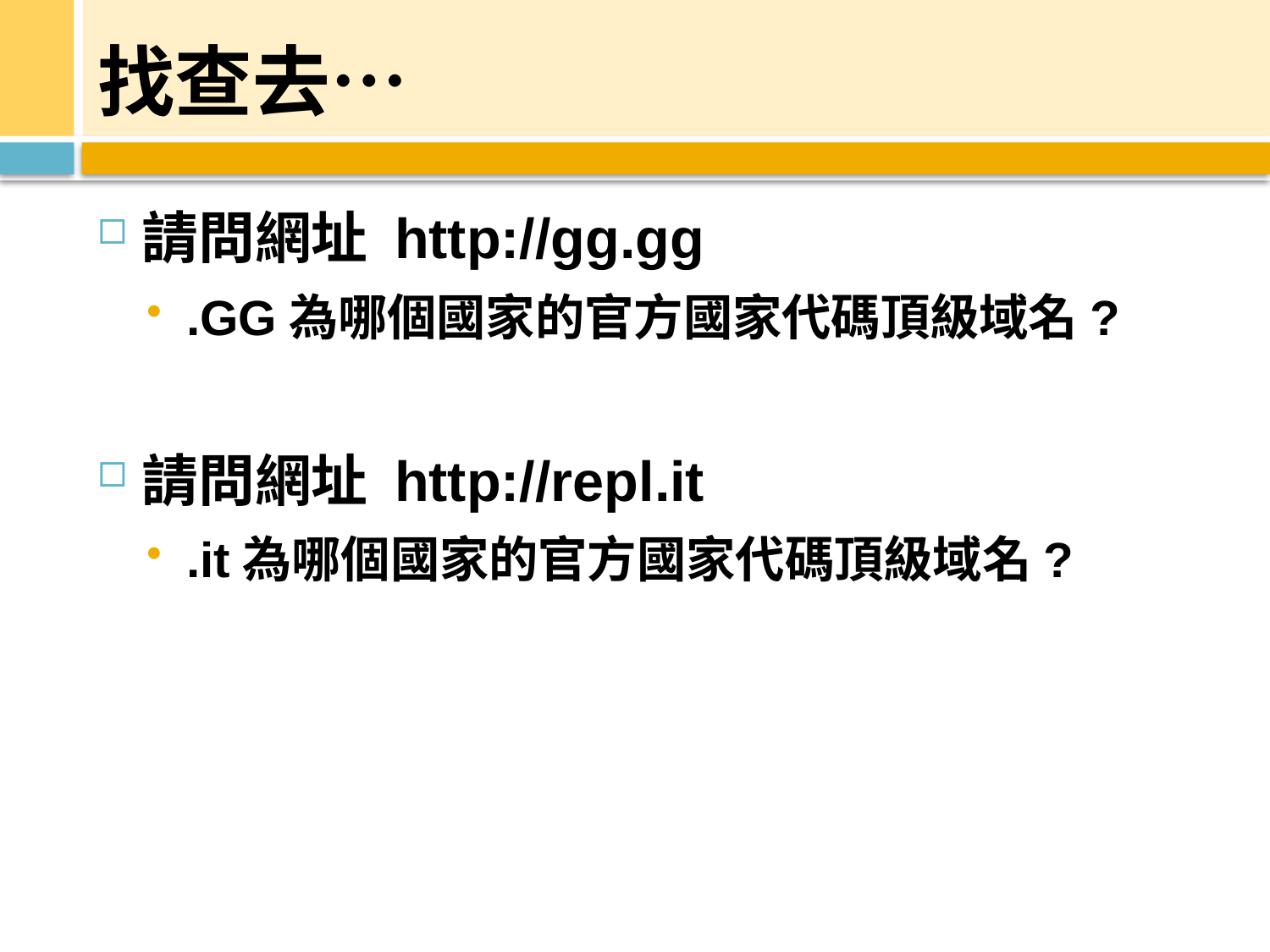

# 找查去…
請問網址 http://gg.gg
.GG為哪個國家的官方國家代碼頂級域名?

請問網址 http://repl.it
.it為哪個國家的官方國家代碼頂級域名?